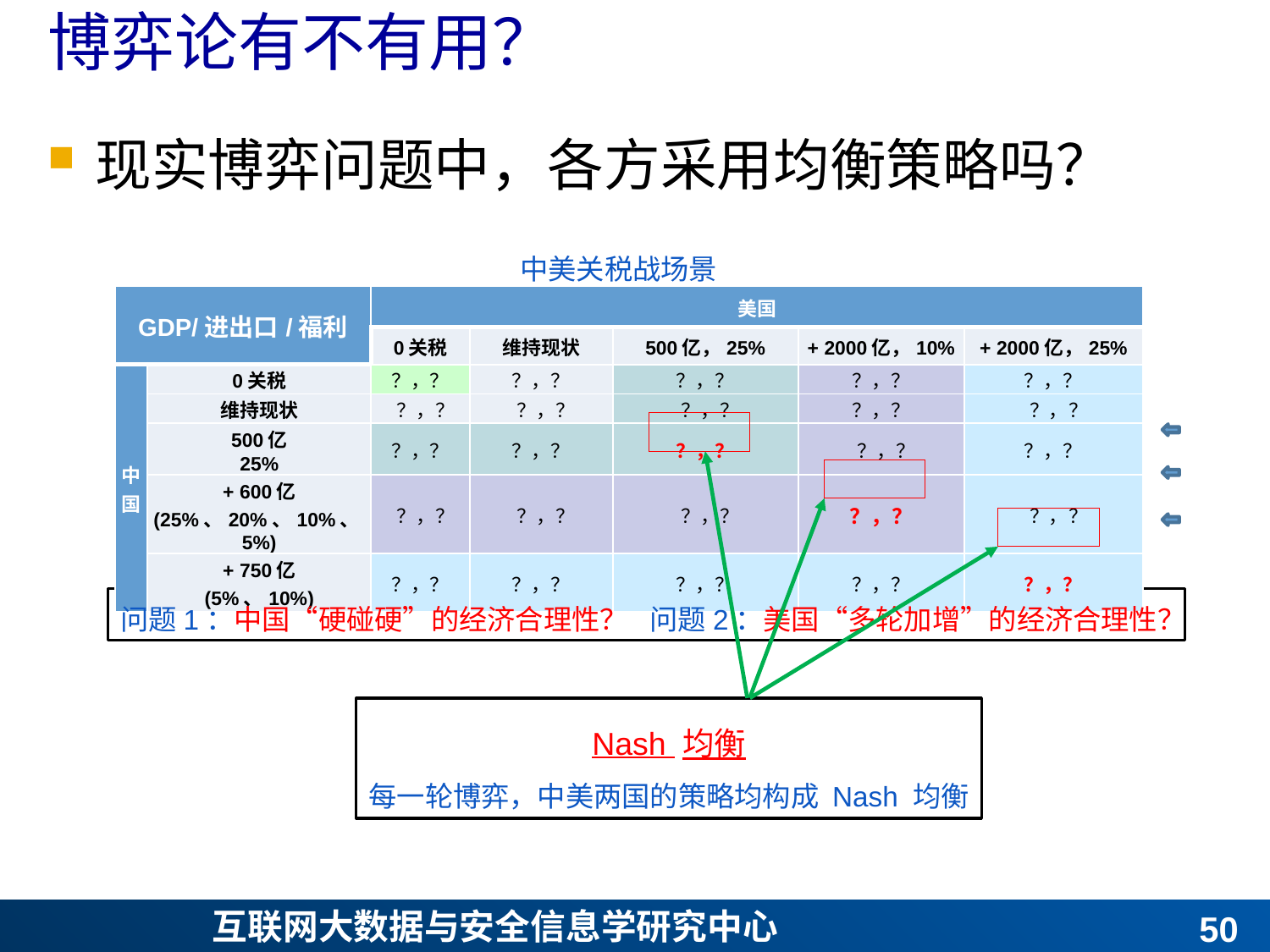

# 博弈论有不有用？
现实博弈问题中，各方采用均衡策略吗？

中美关税战场景
| GDP/进出口/福利 |  | 美国 |  |  |  |  |
| --- | --- | --- | --- | --- | --- | --- |
|  |  | 0关税 | 维持现状 | 500亿，25% | + 2000亿，10% | + 2000亿，25% |
| 中国 | 0关税 | ？，？ | ？，？ | ？，？ | ？，？ | ？，？ |
|  | 维持现状 | ？，？ | ？，？ | ？，？ | ？，？ | ？，？ |
|  | 500亿 25% | ？，？ | ？，？ | ？，？ | ？，？ | ？，？ |
|  | + 600亿 (25%、20%、10%、5%) | ？，？ | ？，？ | ？，？ | ？，？ | ？，？ |
|  | + 750亿 (5%、10%) | ？，？ | ？，？ | ？，？ | ？，？ | ？，？ |

问题1：中国“硬碰硬”的经济合理性？
问题2：美国“多轮加增”的经济合理性？

Nash 均衡
每一轮博弈，中美两国的策略均构成 Nash 均衡
50